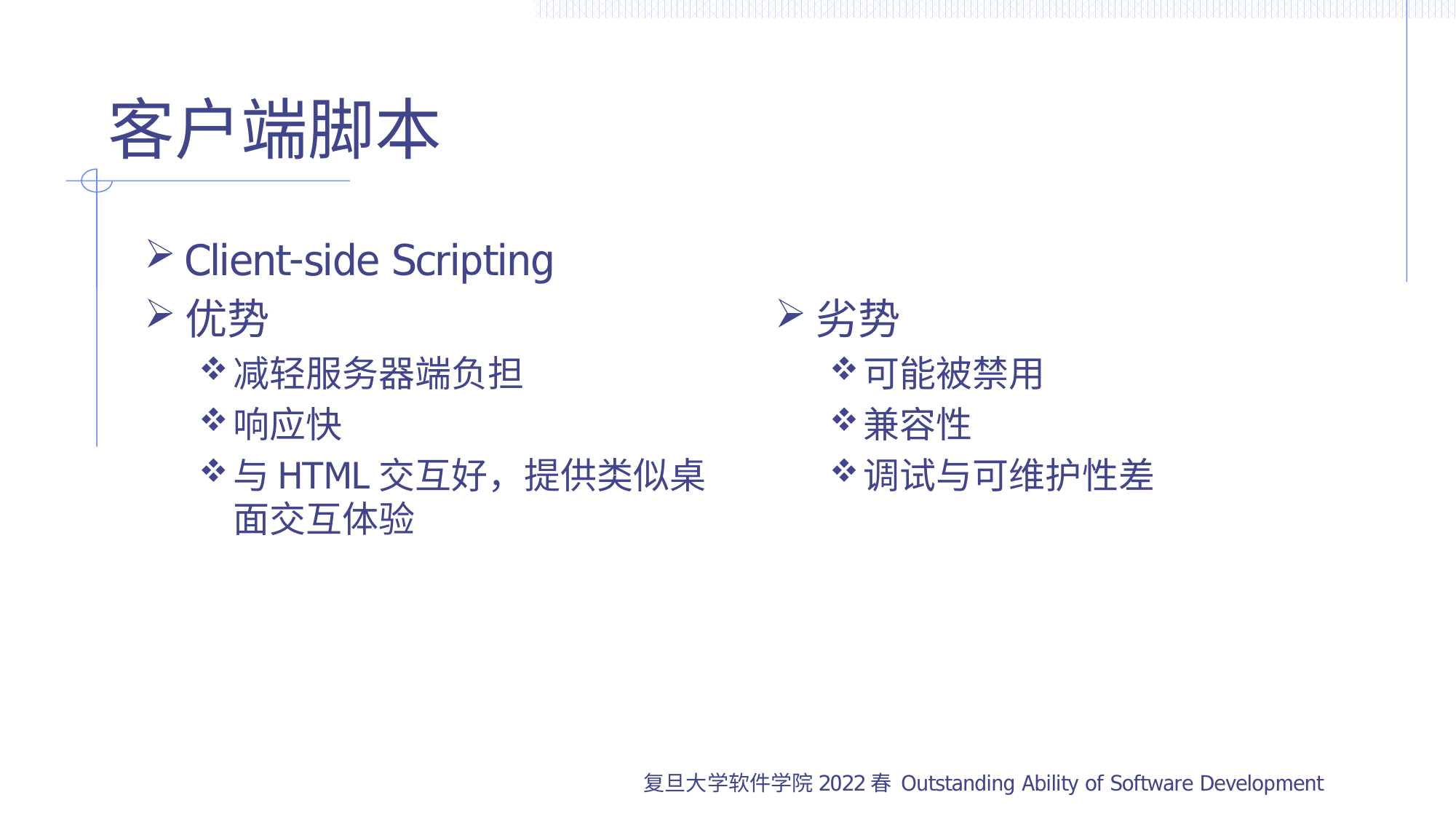

# 客户端脚本
Client-side Scripting
优势
减轻服务器端负担
响应快
与HTML交互好，提供类似桌面交互体验

劣势
可能被禁用
兼容性
调试与可维护性差